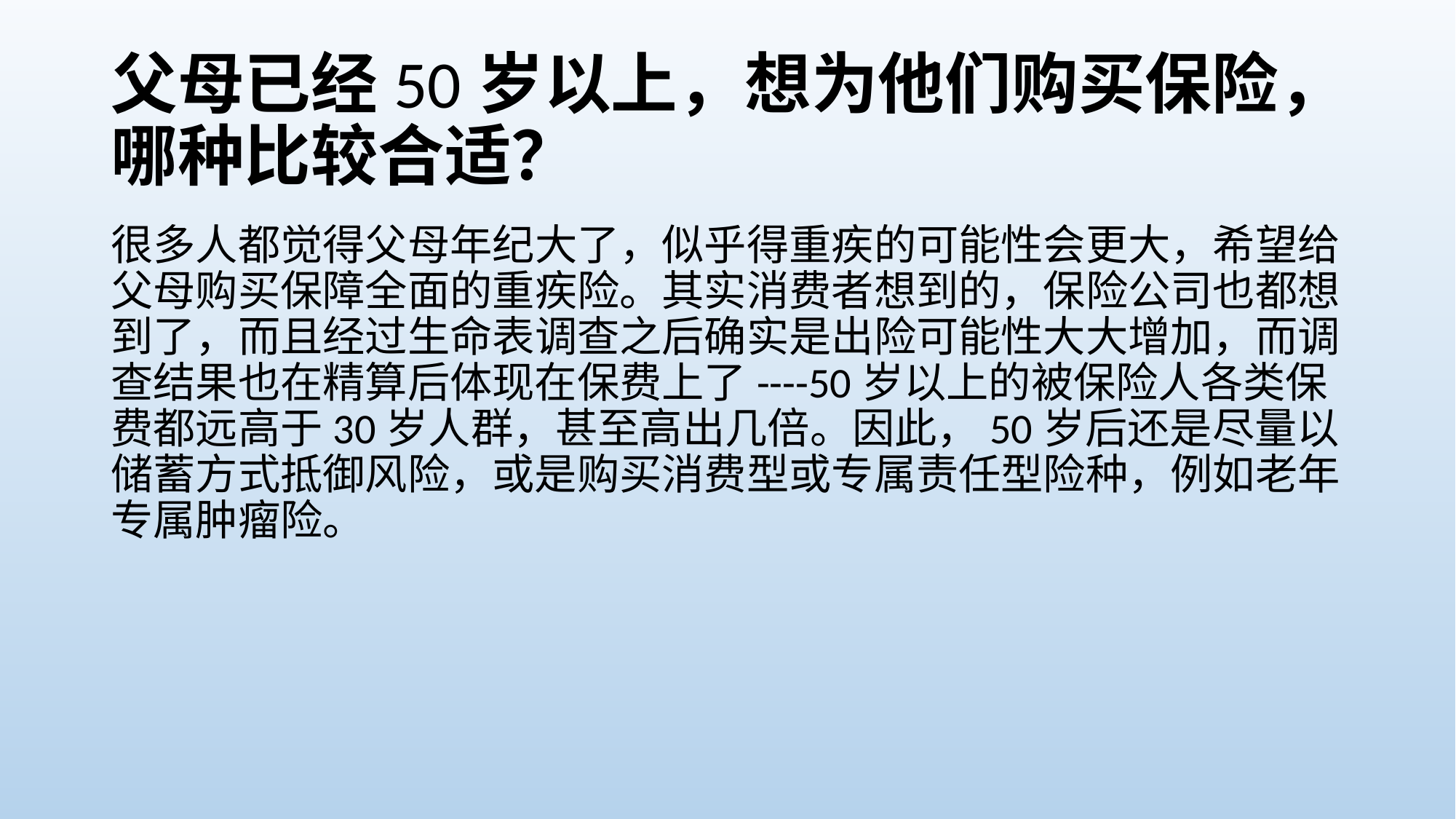

# 父母已经50岁以上，想为他们购买保险，哪种比较合适？
很多人都觉得父母年纪大了，似乎得重疾的可能性会更大，希望给父母购买保障全面的重疾险。其实消费者想到的，保险公司也都想到了，而且经过生命表调查之后确实是出险可能性大大增加，而调查结果也在精算后体现在保费上了----50岁以上的被保险人各类保费都远高于30岁人群，甚至高出几倍。因此，50岁后还是尽量以储蓄方式抵御风险，或是购买消费型或专属责任型险种，例如老年专属肿瘤险。